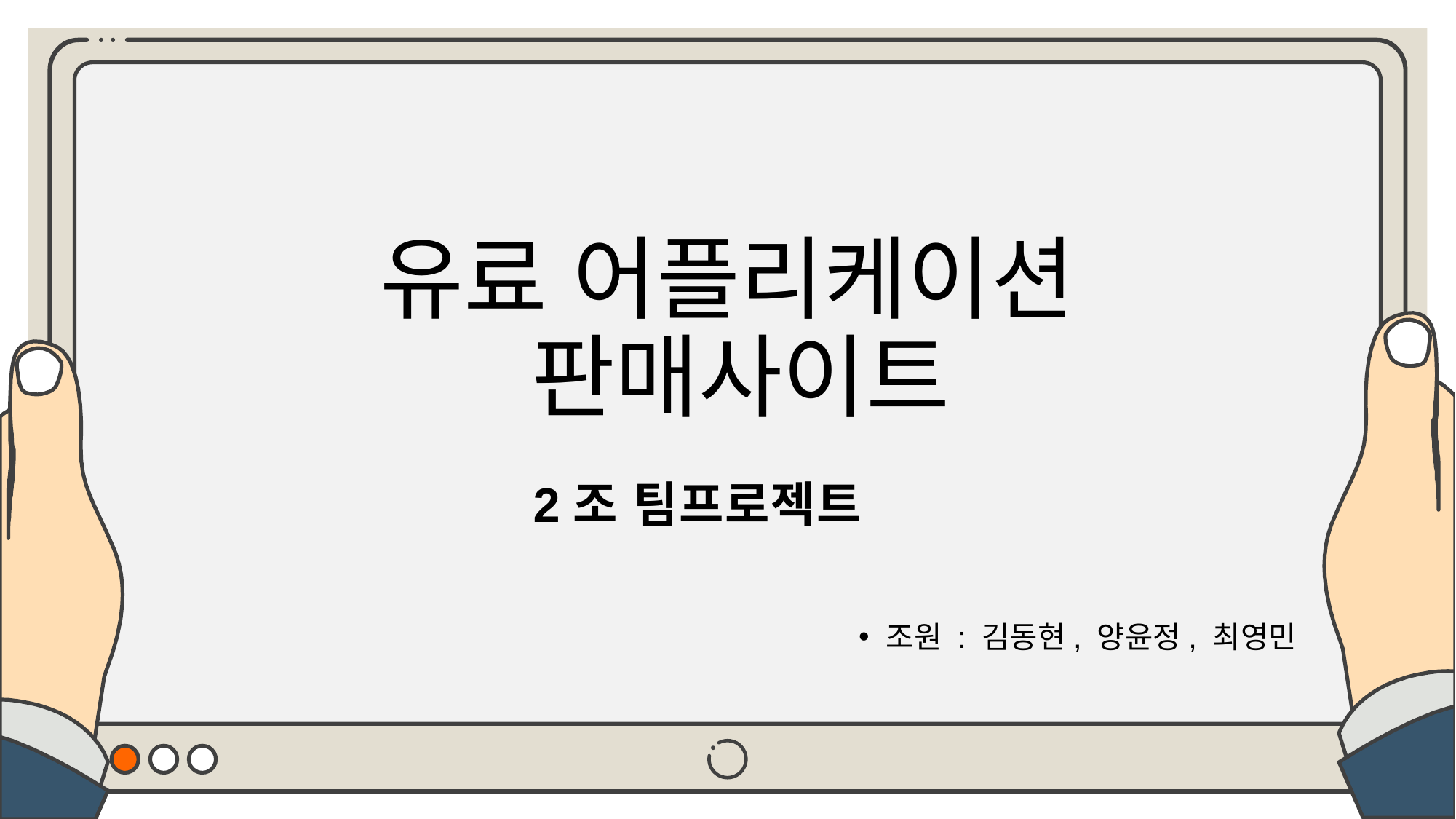

PPT PRESENTATION
Enjoy your stylish business and campus life with BIZCAM
유료 어플리케이션
 판매사이트
2조 팀프로젝트
조원 : 김동현, 양윤정, 최영민